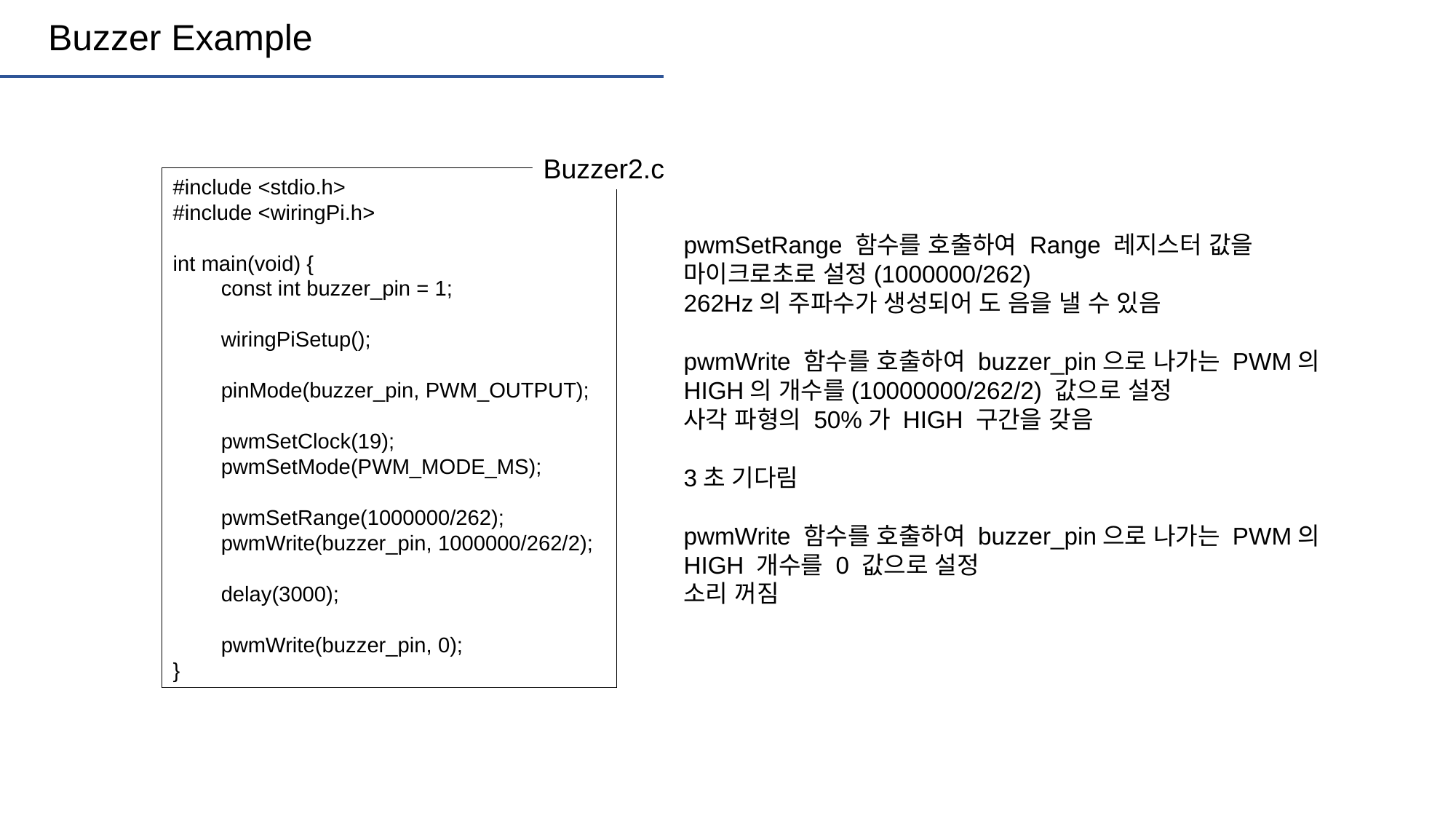

Buzzer Example
Buzzer2.c
#include <stdio.h>
#include <wiringPi.h>

int main(void) {
        const int buzzer_pin = 1;

        wiringPiSetup();

        pinMode(buzzer_pin, PWM_OUTPUT);

        pwmSetClock(19);
        pwmSetMode(PWM_MODE_MS);

        pwmSetRange(1000000/262);
        pwmWrite(buzzer_pin, 1000000/262/2);

        delay(3000);

        pwmWrite(buzzer_pin, 0);
}
pwmSetRange 함수를 호출하여 Range 레지스터 값을 마이크로초로 설정(1000000/262)
262Hz의 주파수가 생성되어 도 음을 낼 수 있음

pwmWrite 함수를 호출하여 buzzer_pin으로 나가는 PWM의 HIGH의 개수를(10000000/262/2) 값으로 설정
사각 파형의 50%가 HIGH 구간을 갖음

3초 기다림

pwmWrite 함수를 호출하여 buzzer_pin으로 나가는 PWM의 HIGH 개수를 0 값으로 설정
소리 꺼짐